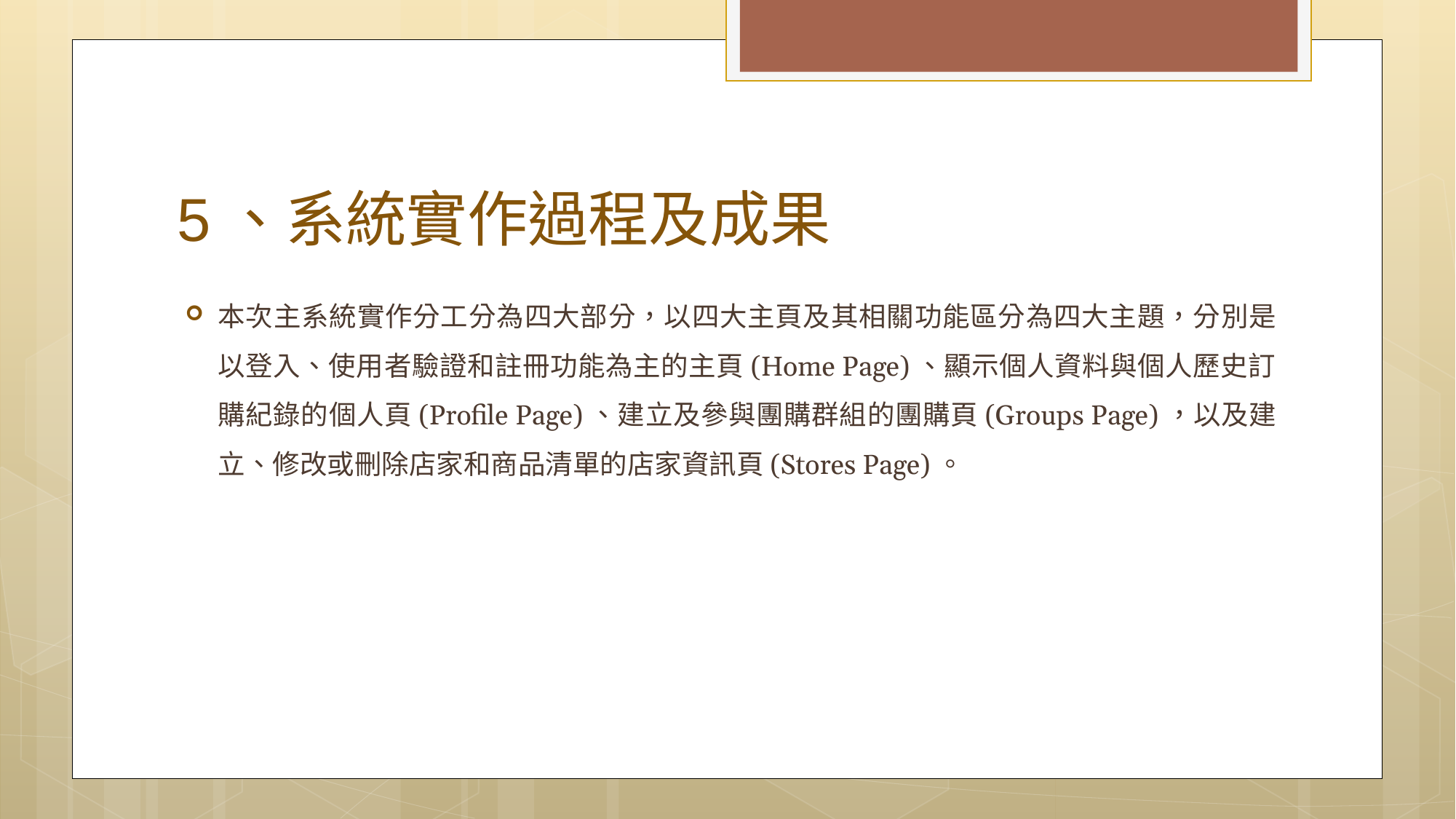

# 5、系統實作過程及成果
本次主系統實作分工分為四大部分，以四大主頁及其相關功能區分為四大主題，分別是以登入、使用者驗證和註冊功能為主的主頁(Home Page)、顯示個人資料與個人歷史訂購紀錄的個人頁(Profile Page)、建立及參與團購群組的團購頁(Groups Page)，以及建立、修改或刪除店家和商品清單的店家資訊頁(Stores Page)。